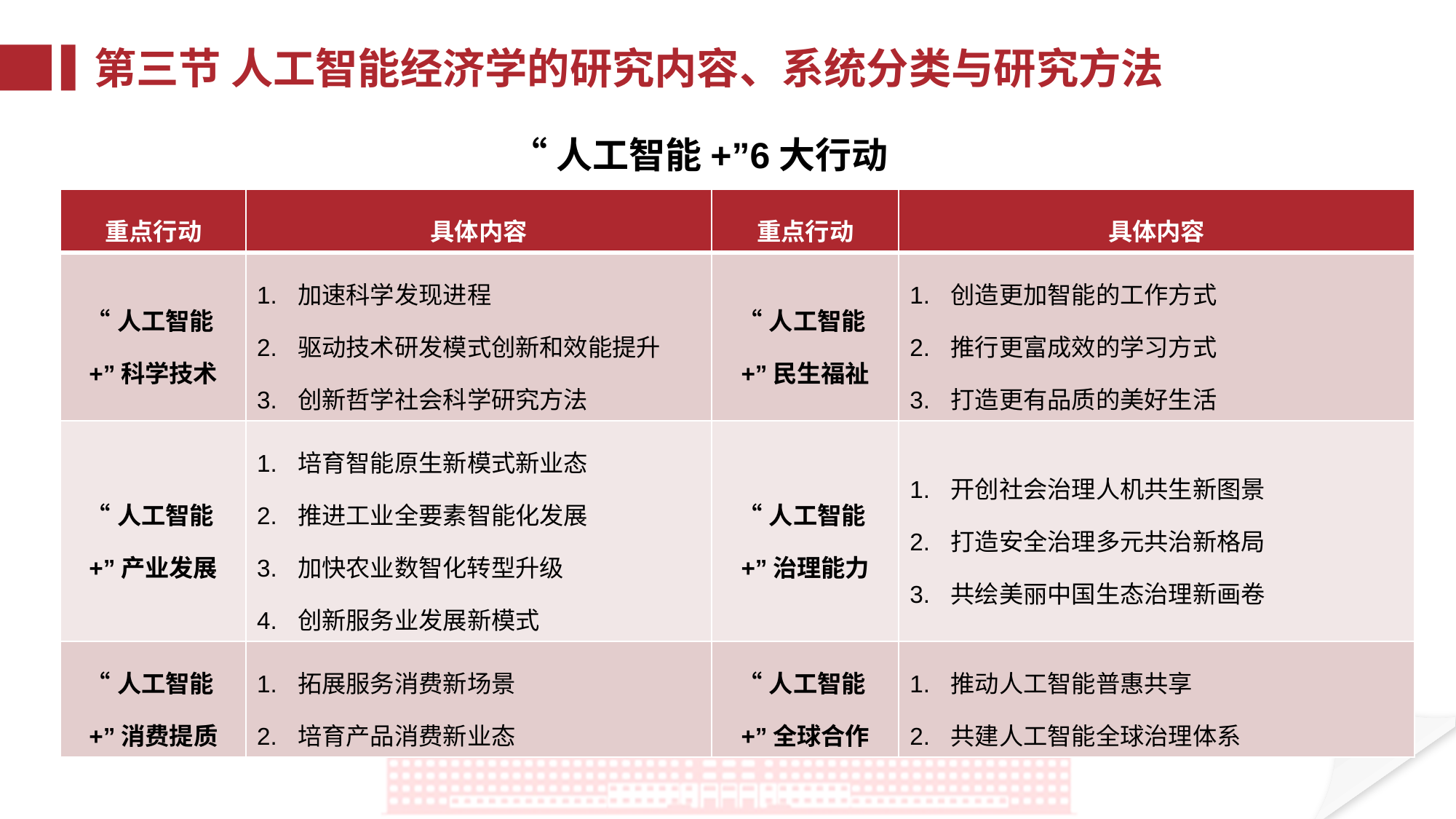

第三节 人工智能经济学的研究内容、系统分类与研究方法
“人工智能+”6大行动
| 重点行动 | 具体内容 | 重点行动 | 具体内容 |
| --- | --- | --- | --- |
| “人工智能+”科学技术 | 加速科学发现进程 驱动技术研发模式创新和效能提升 创新哲学社会科学研究方法 | “人工智能+”民生福祉 | 创造更加智能的工作方式 推行更富成效的学习方式 打造更有品质的美好生活 |
| “人工智能+”产业发展 | 培育智能原生新模式新业态 推进工业全要素智能化发展 加快农业数智化转型升级 创新服务业发展新模式 | “人工智能+”治理能力 | 开创社会治理人机共生新图景 打造安全治理多元共治新格局 共绘美丽中国生态治理新画卷 |
| “人工智能+”消费提质 | 拓展服务消费新场景 培育产品消费新业态 | “人工智能+”全球合作 | 推动人工智能普惠共享 共建人工智能全球治理体系 |